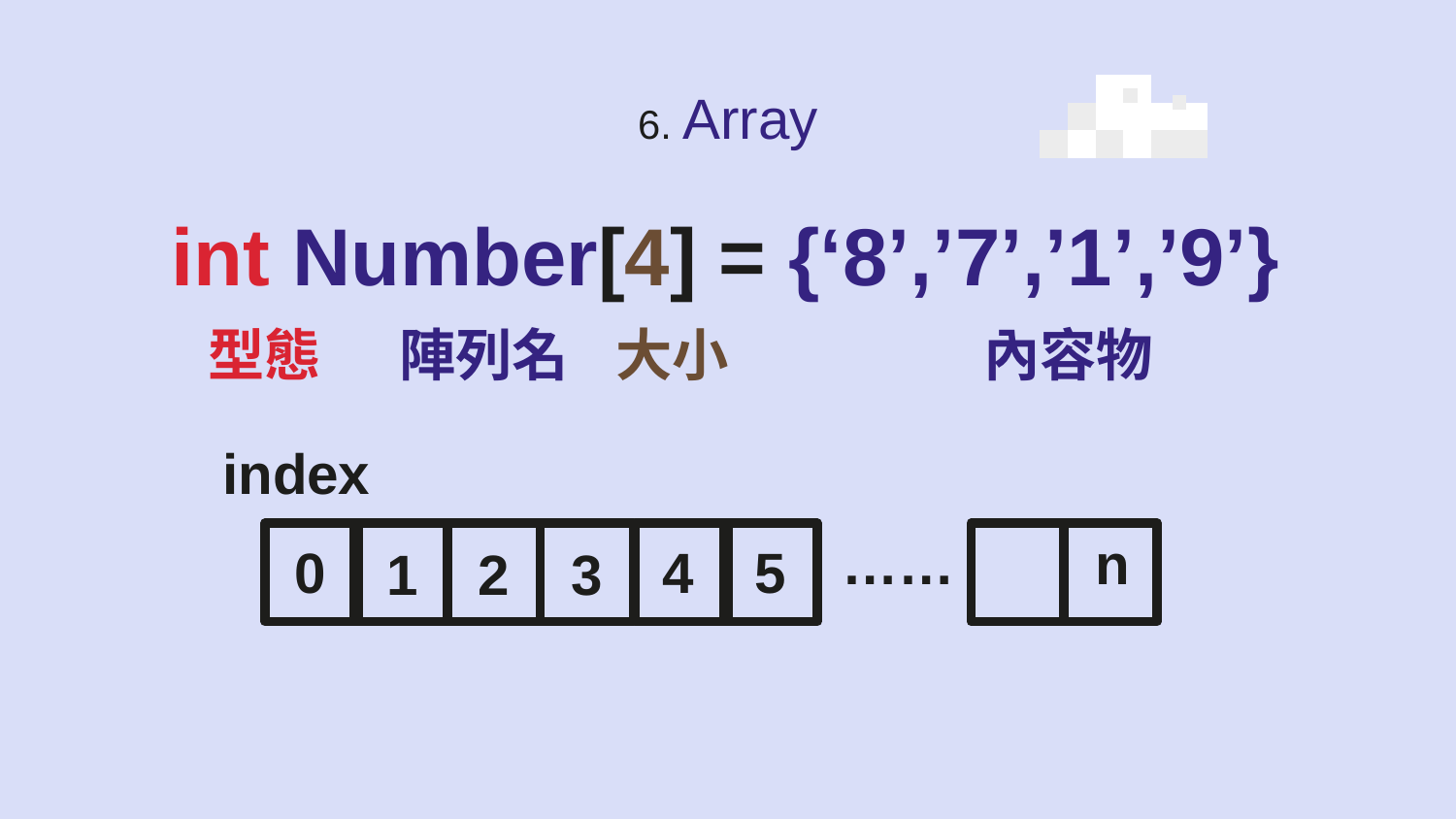

# 6. Array

int Number[4] = {‘8’,’7’,’1’,’9’}
型態
陣列名
大小
內容物
index

……
n
0
4
5
1
2
3